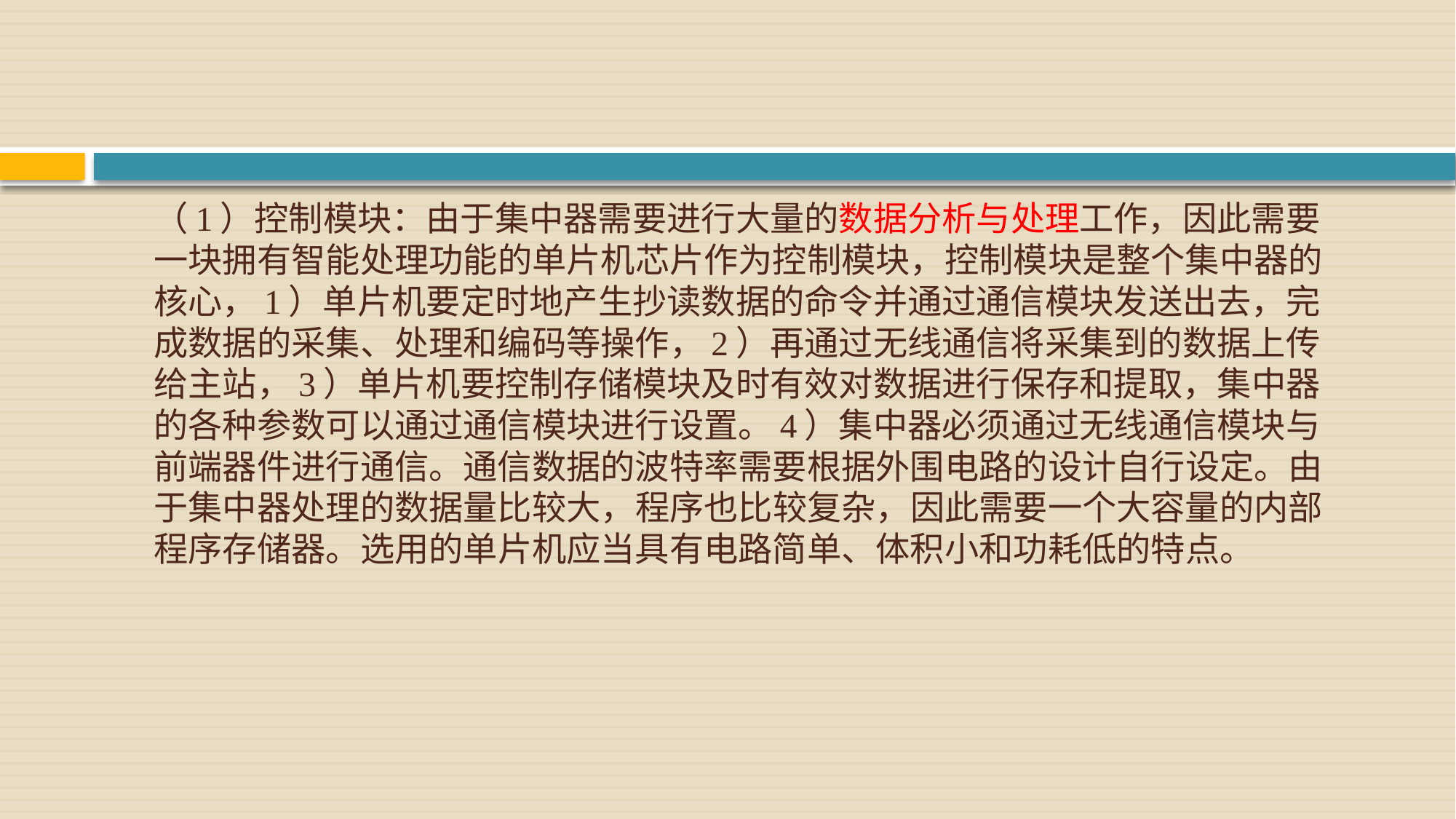

# （1）控制模块：由于集中器需要进行大量的数据分析与处理工作，因此需要一块拥有智能处理功能的单片机芯片作为控制模块，控制模块是整个集中器的核心，1）单片机要定时地产生抄读数据的命令并通过通信模块发送出去，完成数据的采集、处理和编码等操作，2）再通过无线通信将采集到的数据上传给主站，3）单片机要控制存储模块及时有效对数据进行保存和提取，集中器的各种参数可以通过通信模块进行设置。4）集中器必须通过无线通信模块与前端器件进行通信。通信数据的波特率需要根据外围电路的设计自行设定。由于集中器处理的数据量比较大，程序也比较复杂，因此需要一个大容量的内部程序存储器。选用的单片机应当具有电路简单、体积小和功耗低的特点。